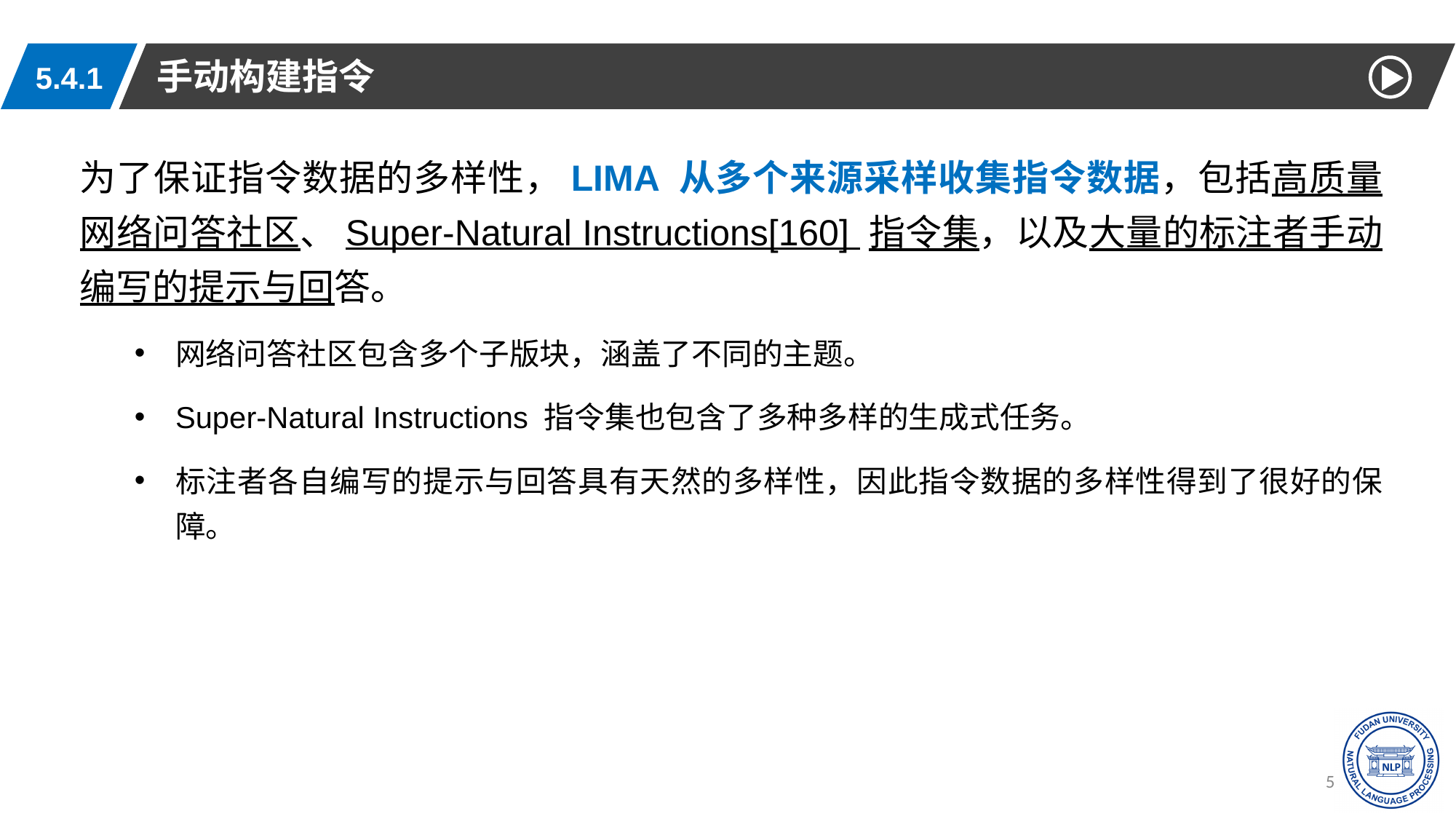

手动构建指令
5.4.1

为了保证指令数据的多样性，LIMA 从多个来源采样收集指令数据，包括高质量网络问答社区、Super-Natural Instructions[160] 指令集，以及大量的标注者手动编写的提示与回答。
网络问答社区包含多个子版块，涵盖了不同的主题。
Super-Natural Instructions 指令集也包含了多种多样的生成式任务。
标注者各自编写的提示与回答具有天然的多样性，因此指令数据的多样性得到了很好的保障。
54